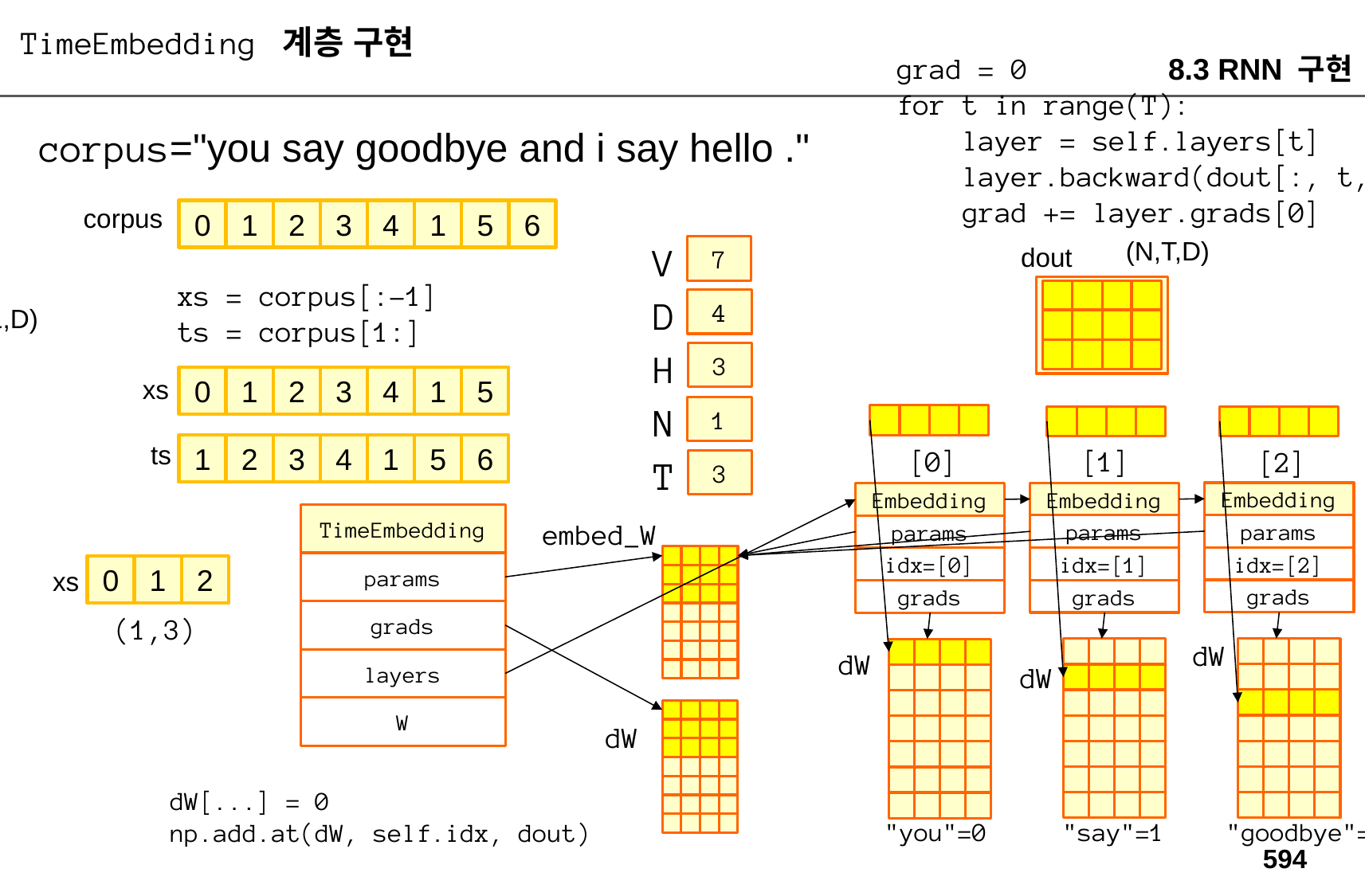

TimeEmbedding 계층 구현
8.3 RNN 구현
        grad = 0
        for t in range(T):
            layer = self.layers[t]
            layer.backward(dout[:, t, :])
            grad += layer.grads[0]
corpus="you say goodbye and i say hello ."
corpus
0
1
2
3
4
1
5
6
(N,T,D)
V
dout
7
xs = corpus[:-1]
ts = corpus[1:]

D
4
(1,D)

H

3
xs
0
1
2
3
4
1
5
N
1

ts
1
2
3
4
1
5
6
[0]
[1]
[2]
T
3
Embedding
Embedding
Embedding
TimeEmbedding
embed_W
params
params
params

idx=[2]
idx=[1]
idx=[0]
params
0
1
2
xs

grads
grads
grads

grads

(1,3)

dW

dW

layers
dW

W

dW

dW[...] = 0
np.add.at(dW, self.idx, dout)

"you"=0
"say"=1
"goodbye"=2